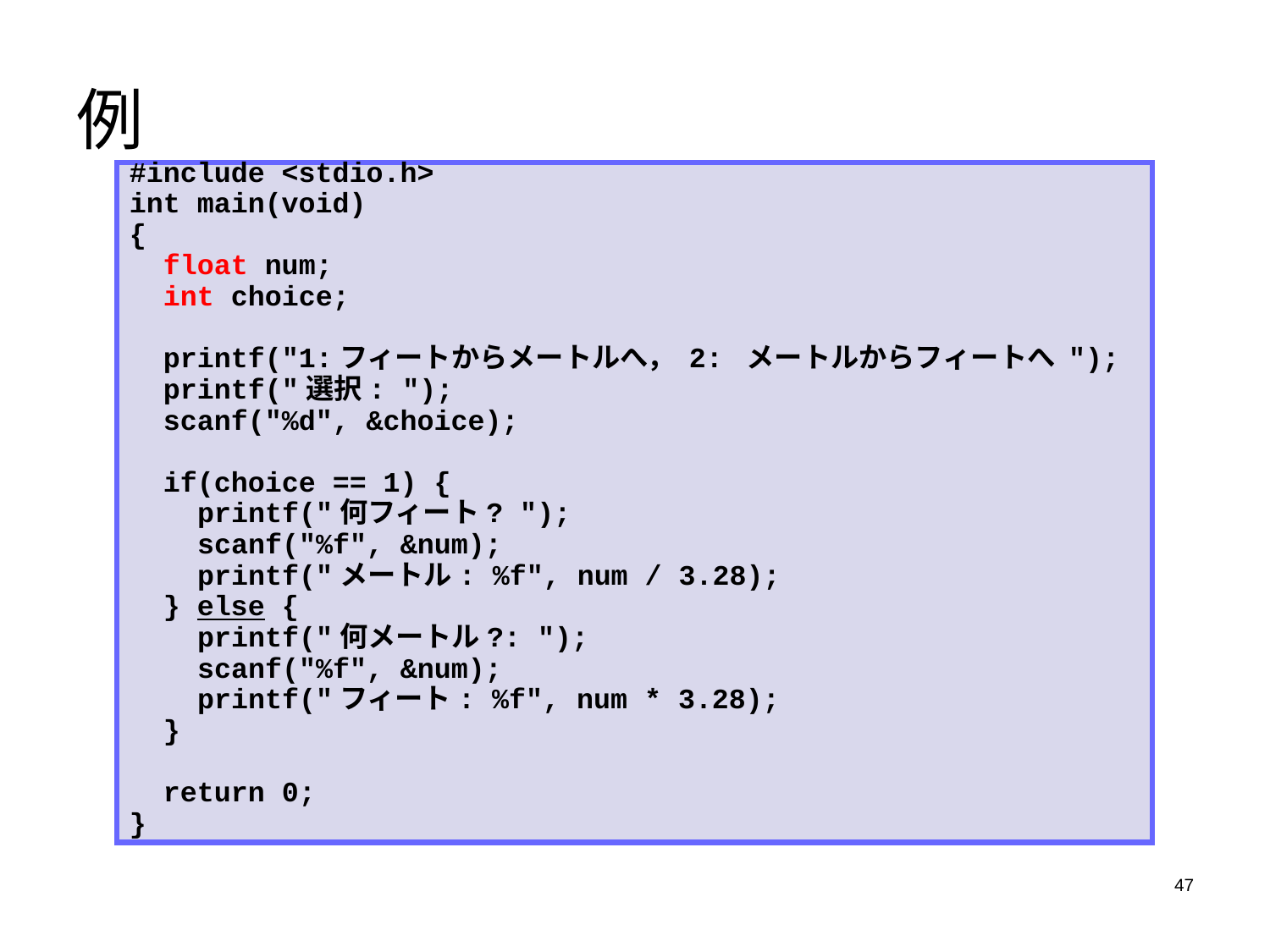

# 例
#include <stdio.h>
int main(void)
{
  float num;
  int choice;

  printf("1:フィートからメートルへ， 2: メートルからフィートへ ");
  printf("選択: ");
  scanf("%d", &choice);

  if(choice == 1) {
    printf("何フィート? ");
    scanf("%f", &num);
    printf("メートル: %f", num / 3.28);
  } else {
    printf("何メートル?: ");
    scanf("%f", &num);
    printf("フィート: %f", num * 3.28);
  }

  return 0;
}
47